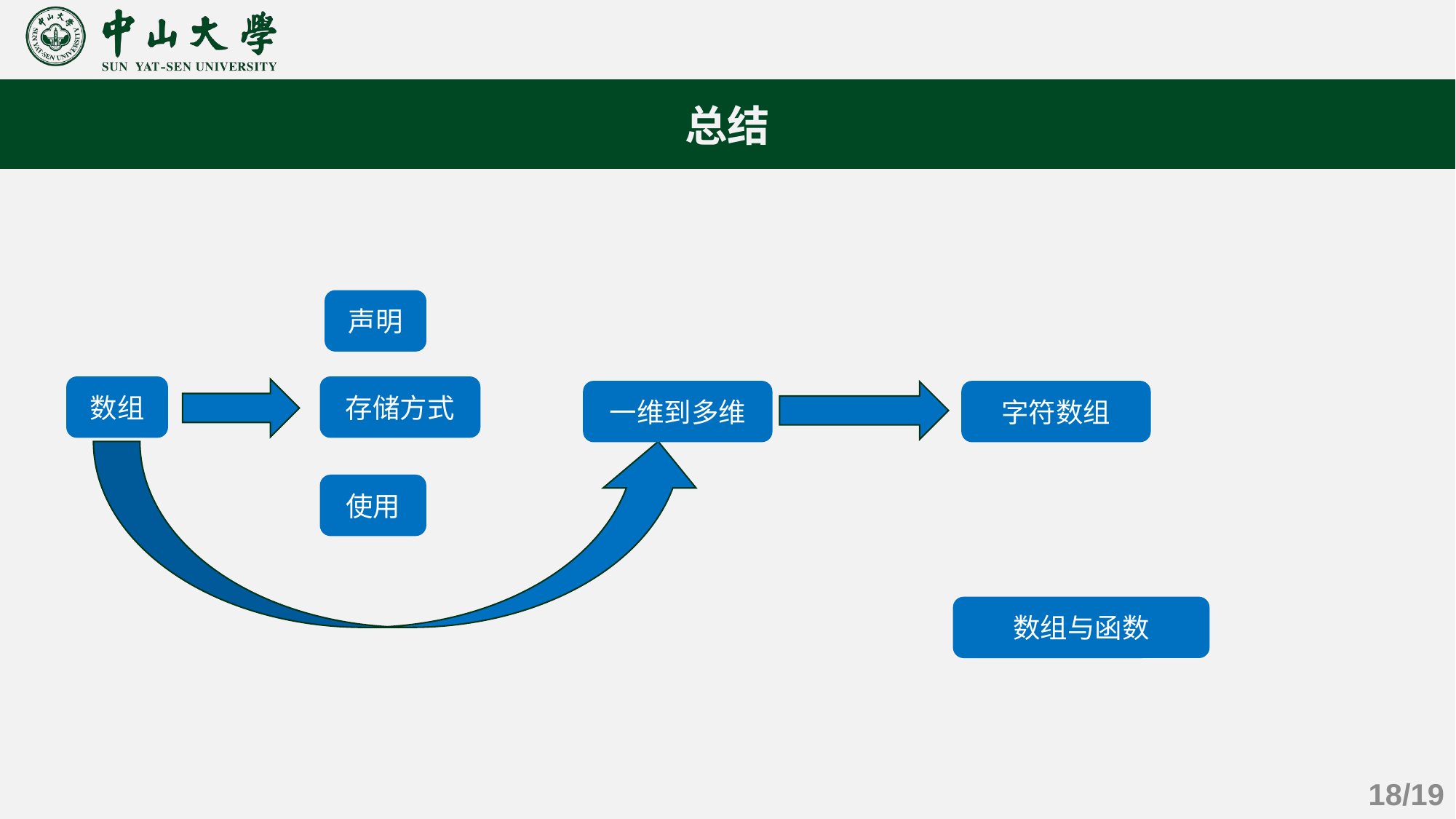

总结
声明
数组
存储方式

一维到多维

字符数组

使用
数组与函数
18/19